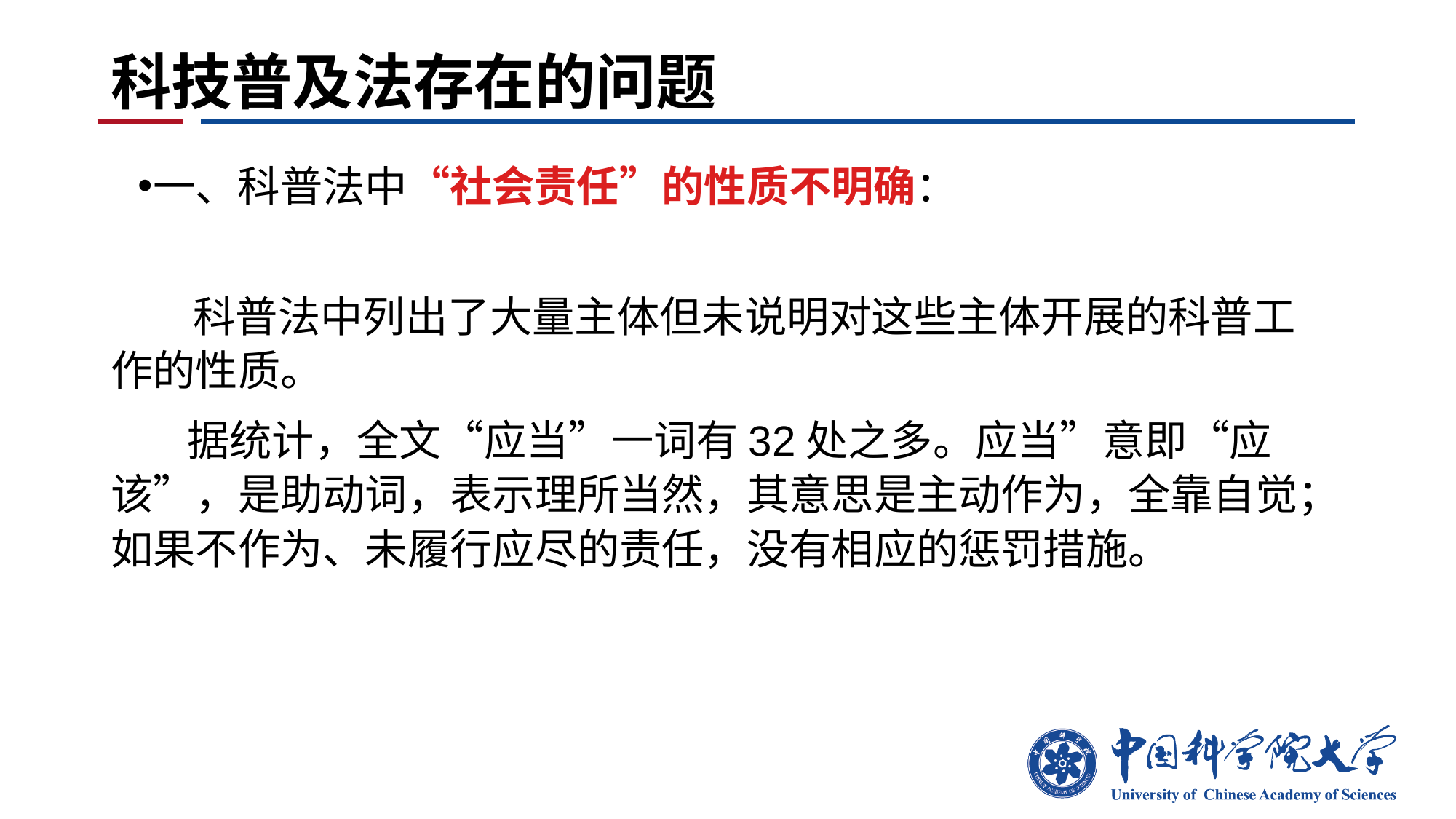

# 科技普及法存在的问题
一、科普法中“社会责任”的性质不明确：

         科普法中列出了大量主体但未说明对这些主体开展的科普工作的性质。
       据统计，全文“应当”一词有32处之多。应当”意即“应该”，是助动词，表示理所当然，其意思是主动作为，全靠自觉；如果不作为、未履行应尽的责任，没有相应的惩罚措施。